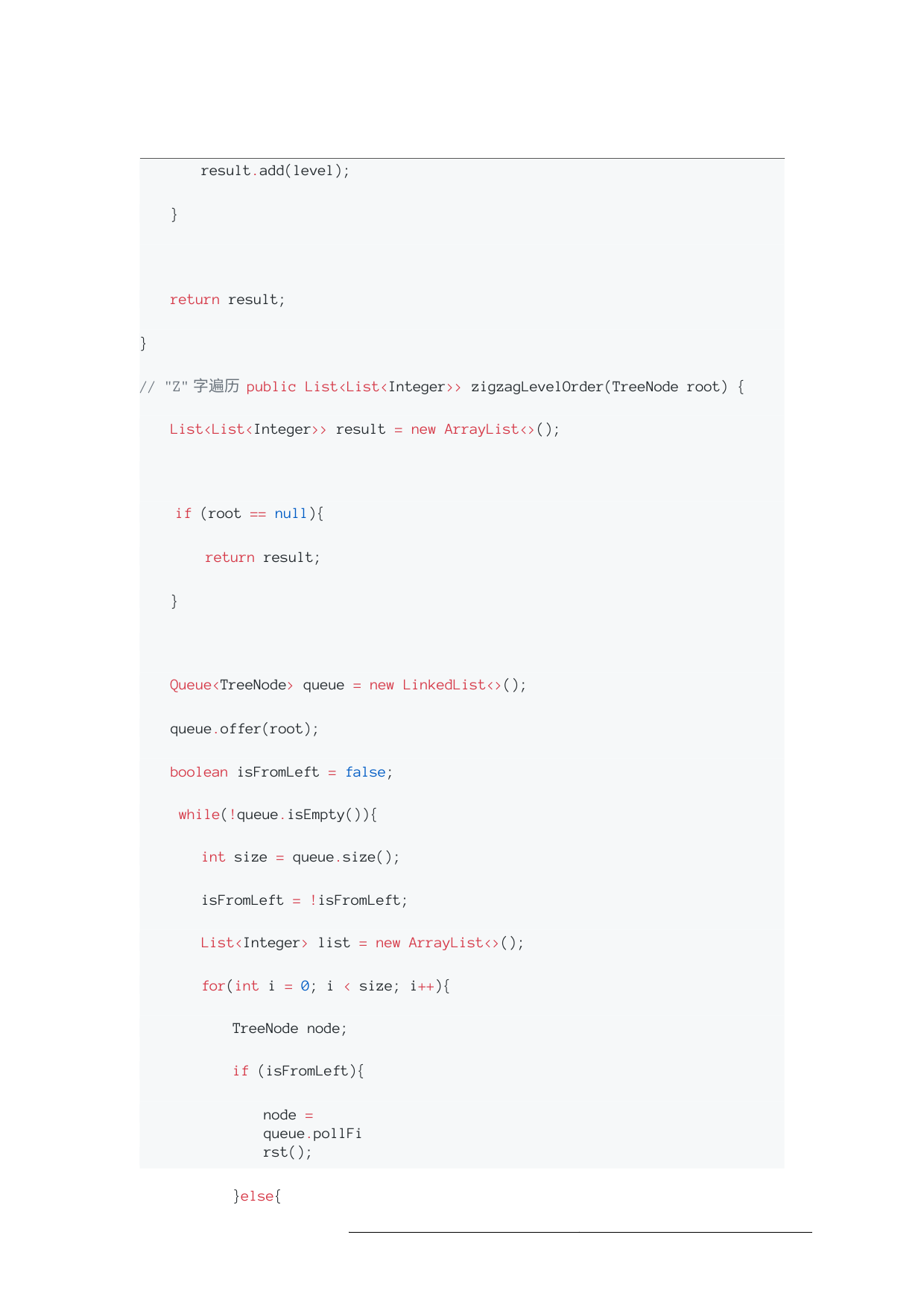

result.add(level);

}

return result;

}
// "Z"字遍历public List<List<Integer>> zigzagLevelOrder(TreeNode root) {  List<List<Integer>> result = new ArrayList<>();

if (root == null){

return result;

}

Queue<TreeNode> queue = new LinkedList<>();

queue.offer(root);
boolean isFromLeft = false;  while(!queue.isEmpty()){
int size = queue.size();  isFromLeft = !isFromLeft;
List<Integer> list = new ArrayList<>();  for(int i = 0; i < size; i++){
TreeNode node;  if (isFromLeft){

node = queue.pollFirst();

}else{